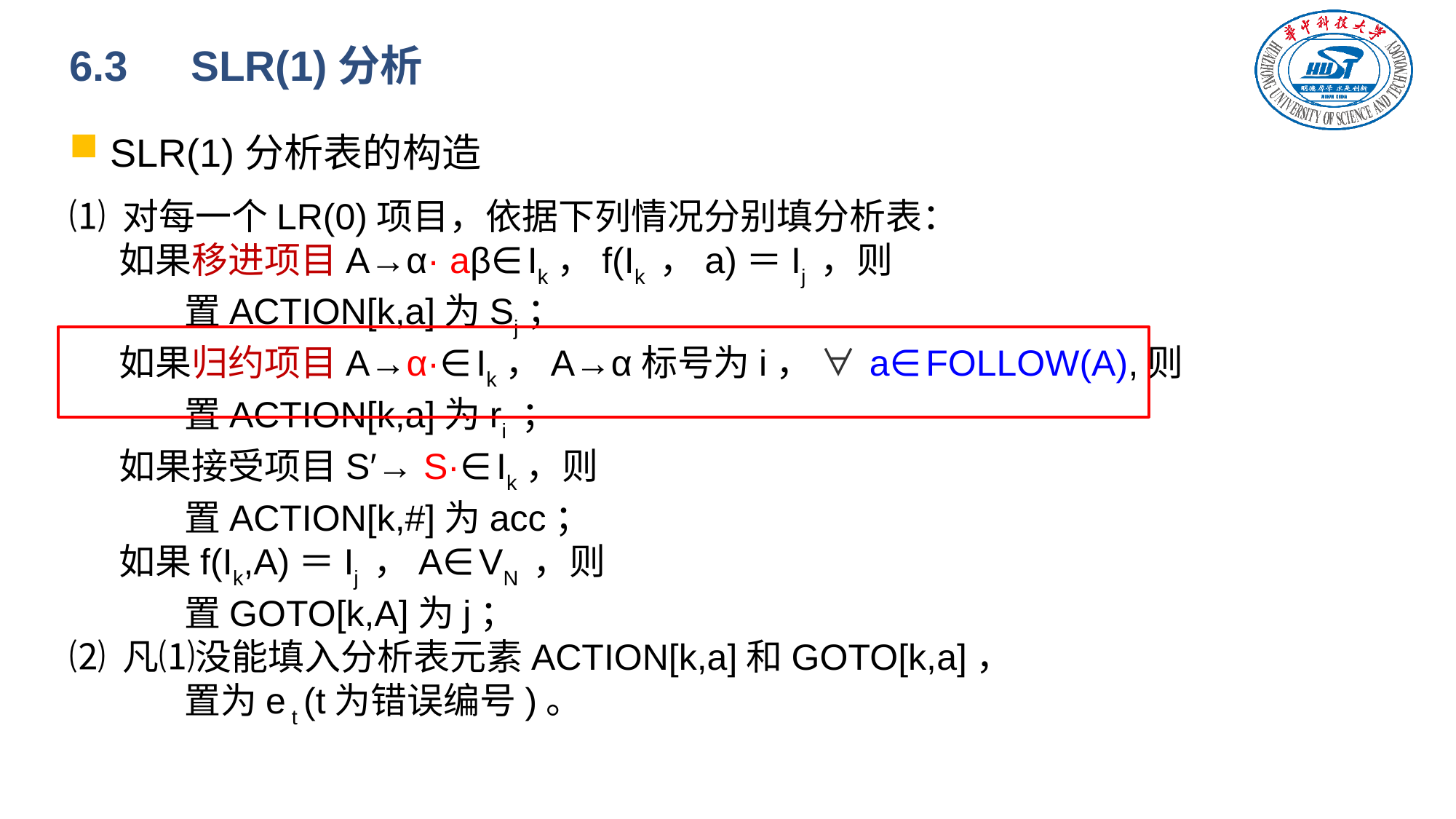

# 6.3　SLR(1)分析
SLR(1)分析表的构造
⑴ 对每一个LR(0)项目，依据下列情况分别填分析表：
     如果移进项目A→α· aβ∈Ik，f(Ik ，a)＝Ij ，则
             置ACTION[k,a]为Sj；
     如果归约项目A→α·∈Ik，A→α标号为i， ∀ a∈FOLLOW(A),则
             置ACTION[k,a]为ri ；
     如果接受项目S′→ S·∈Ik，则
             置ACTION[k,#]为acc；
     如果f(Ik,A)＝Ij ，A∈VN ，则
             置GOTO[k,A]为j；
⑵ 凡⑴没能填入分析表元素ACTION[k,a]和GOTO[k,a]，
             置为e t (t为错误编号)。

51